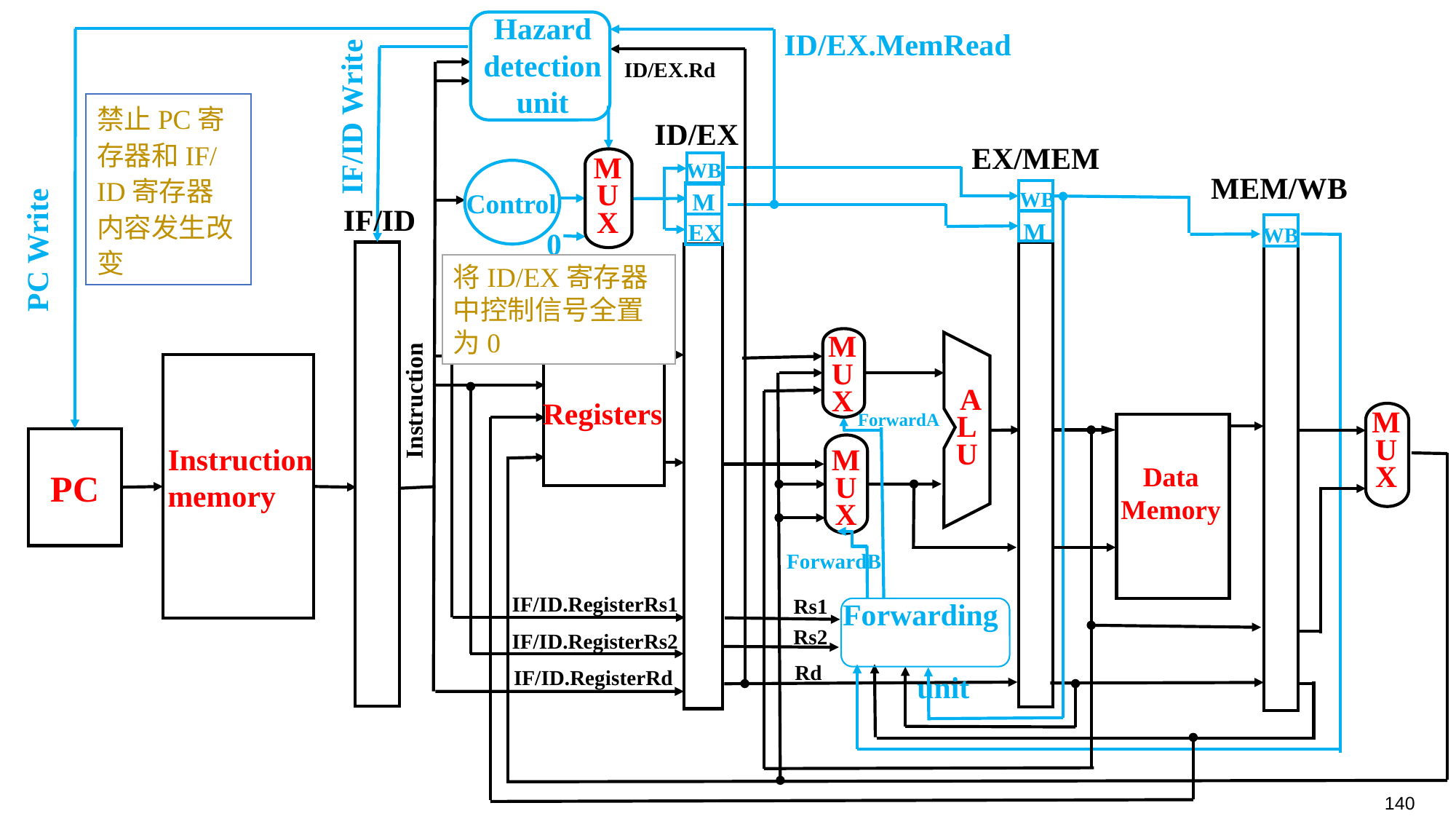

Hazard detection unit

ID/EX.MemRead
IF/ID Write
ID/EX.Rd
禁止PC寄存器和IF/ID寄存器内容发生改变
ID/EX
EX/MEM
M
U
X

WB

M

EX

Control
MEM/WB
WB

 M

PC Write
IF/ID

WB

0

将ID/EX寄存器中控制信号全置为0
M
U
X

Instruction

Registers
ForwardA
M
U
X

 A
L
U

Data
Memory

PC
Instruction
memory
M
U
X

ForwardB
IF/ID.RegisterRs1
Rs1
Forwarding                               unit

Rs2
IF/ID.RegisterRs2
Rd
IF/ID.RegisterRd
140